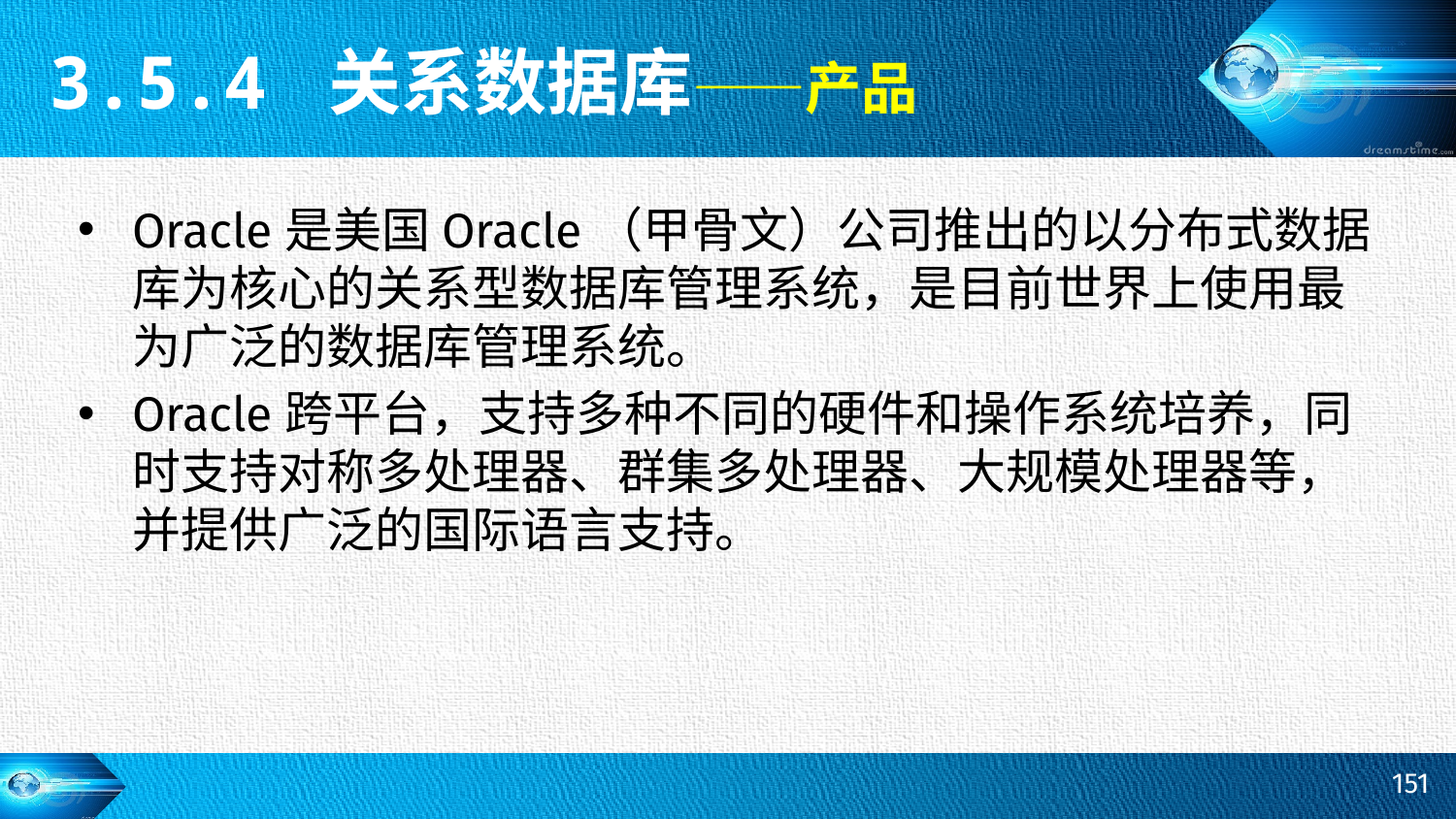

3.5.4 关系数据库——产品
Oracle是美国Oracle（甲骨文）公司推出的以分布式数据库为核心的关系型数据库管理系统，是目前世界上使用最为广泛的数据库管理系统。
Oracle跨平台，支持多种不同的硬件和操作系统培养，同时支持对称多处理器、群集多处理器、大规模处理器等，并提供广泛的国际语言支持。
151